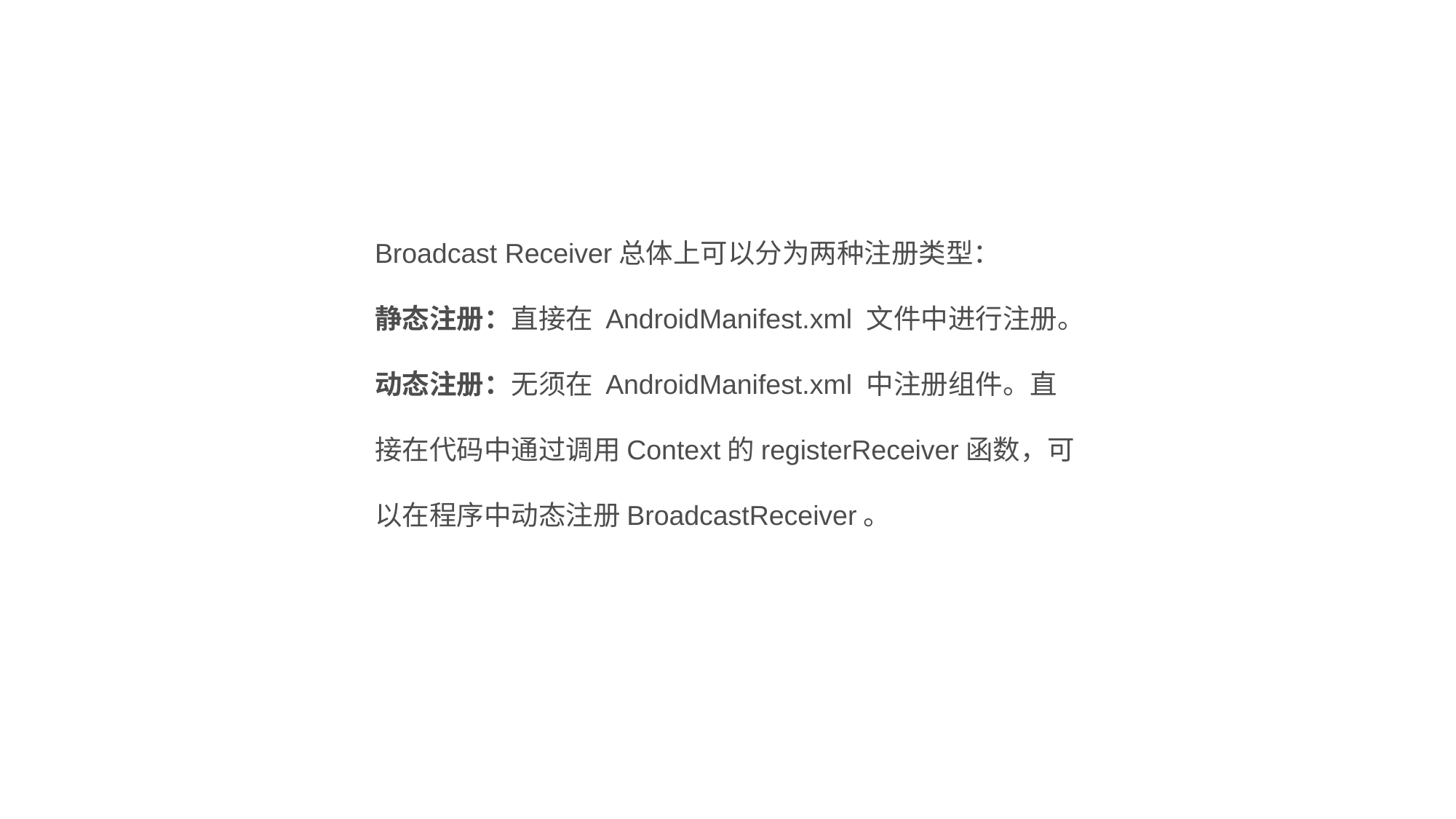

Broadcast Receiver总体上可以分为两种注册类型：
静态注册：直接在 AndroidManifest.xml 文件中进行注册。
动态注册：无须在 AndroidManifest.xml 中注册组件。直接在代码中通过调用Context的registerReceiver函数，可以在程序中动态注册BroadcastReceiver。